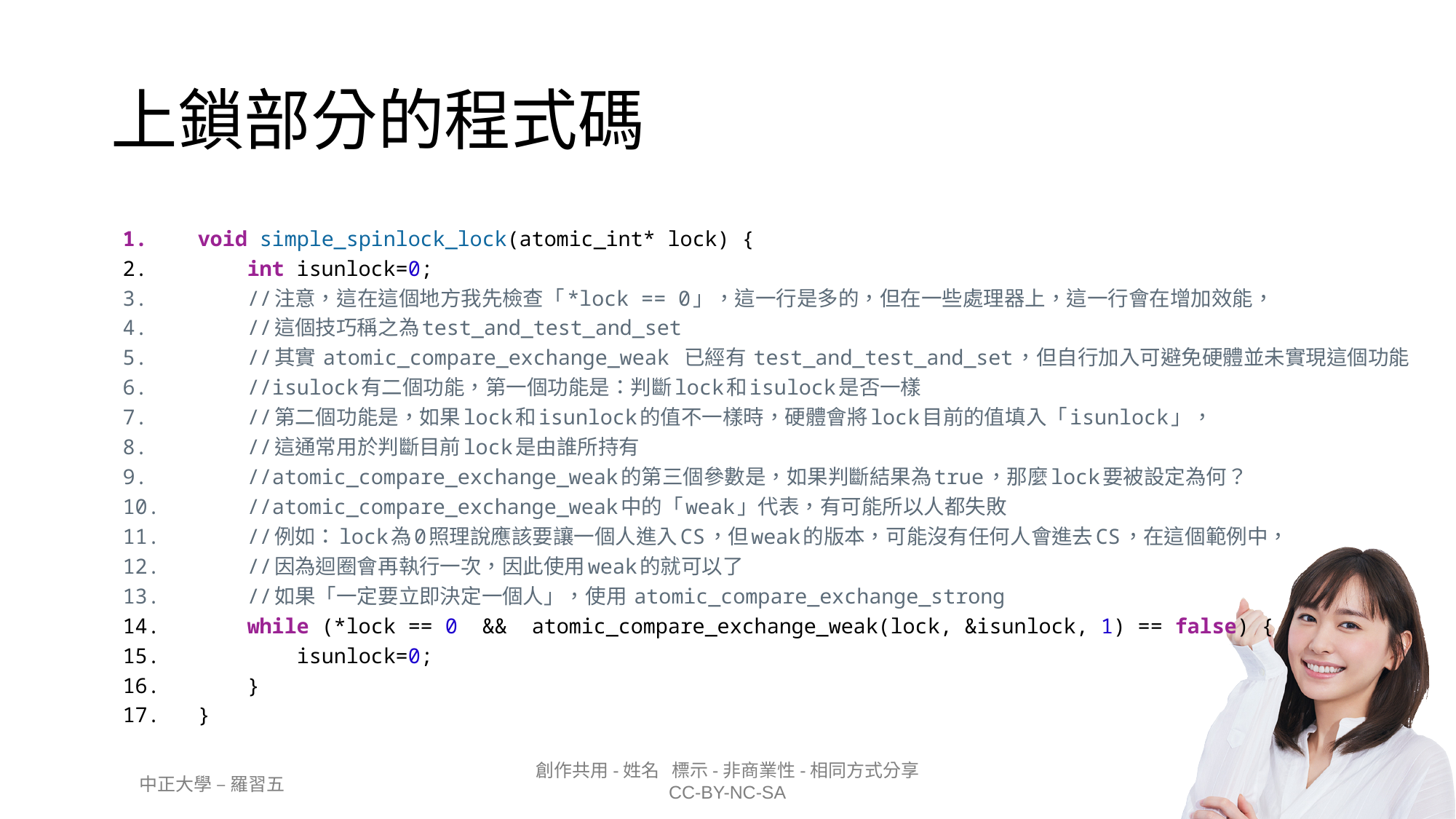

# 上鎖部分的程式碼
void simple_spinlock_lock(atomic_int* lock) {
    int isunlock=0;
    //注意，這在這個地方我先檢查「*lock == 0」，這一行是多的，但在一些處理器上，這一行會在增加效能，
    //這個技巧稱之為test_and_test_and_set
    //其實 atomic_compare_exchange_weak 已經有 test_and_test_and_set，但自行加入可避免硬體並未實現這個功能
    //isulock有二個功能，第一個功能是：判斷lock和isulock是否一樣
    //第二個功能是，如果lock和isunlock的值不一樣時，硬體會將lock目前的值填入「isunlock」，
    //這通常用於判斷目前lock是由誰所持有
    //atomic_compare_exchange_weak的第三個參數是，如果判斷結果為true，那麼lock要被設定為何？
    //atomic_compare_exchange_weak中的「weak」代表，有可能所以人都失敗
    //例如：lock為0照理說應該要讓一個人進入CS，但weak的版本，可能沒有任何人會進去CS，在這個範例中，
    //因為迴圈會再執行一次，因此使用weak的就可以了
    //如果「一定要立即決定一個人」，使用 atomic_compare_exchange_strong
    while (*lock == 0  &&  atomic_compare_exchange_weak(lock, &isunlock, 1) == false) {
        isunlock=0;
    }
}